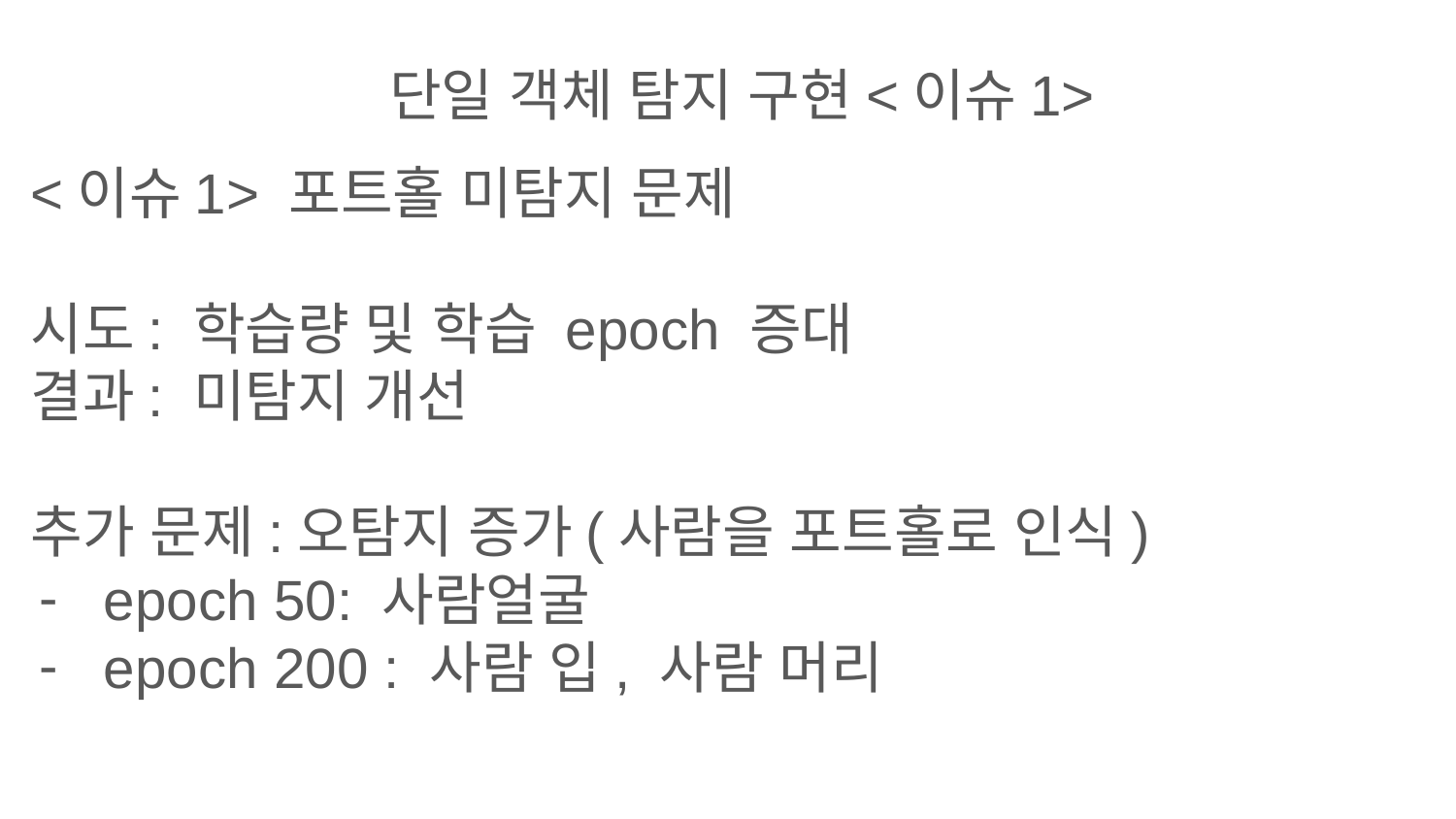

단일 객체 탐지 구현<이슈1>
<이슈1> 포트홀 미탐지 문제

시도: 학습량 및 학습 epoch 증대
결과: 미탐지 개선

추가 문제:오탐지 증가(사람을 포트홀로 인식)
epoch 50: 사람얼굴
epoch 200 : 사람 입, 사람 머리